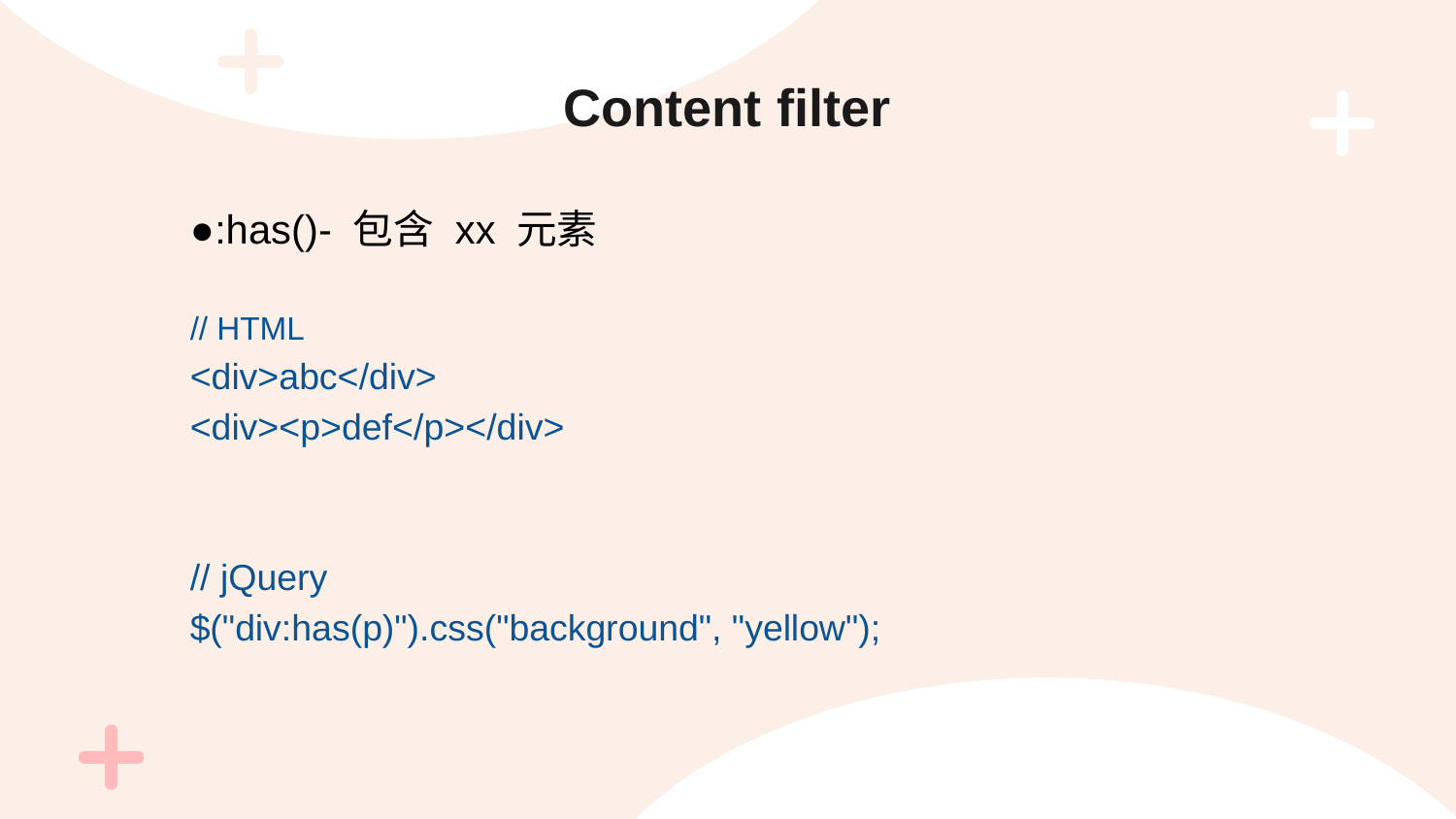

# Content filter
●:has()- 包含 xx 元素

// HTML
<div>abc</div>
<div><p>def</p></div>

// jQuery
$("div:has(p)").css("background", "yellow");